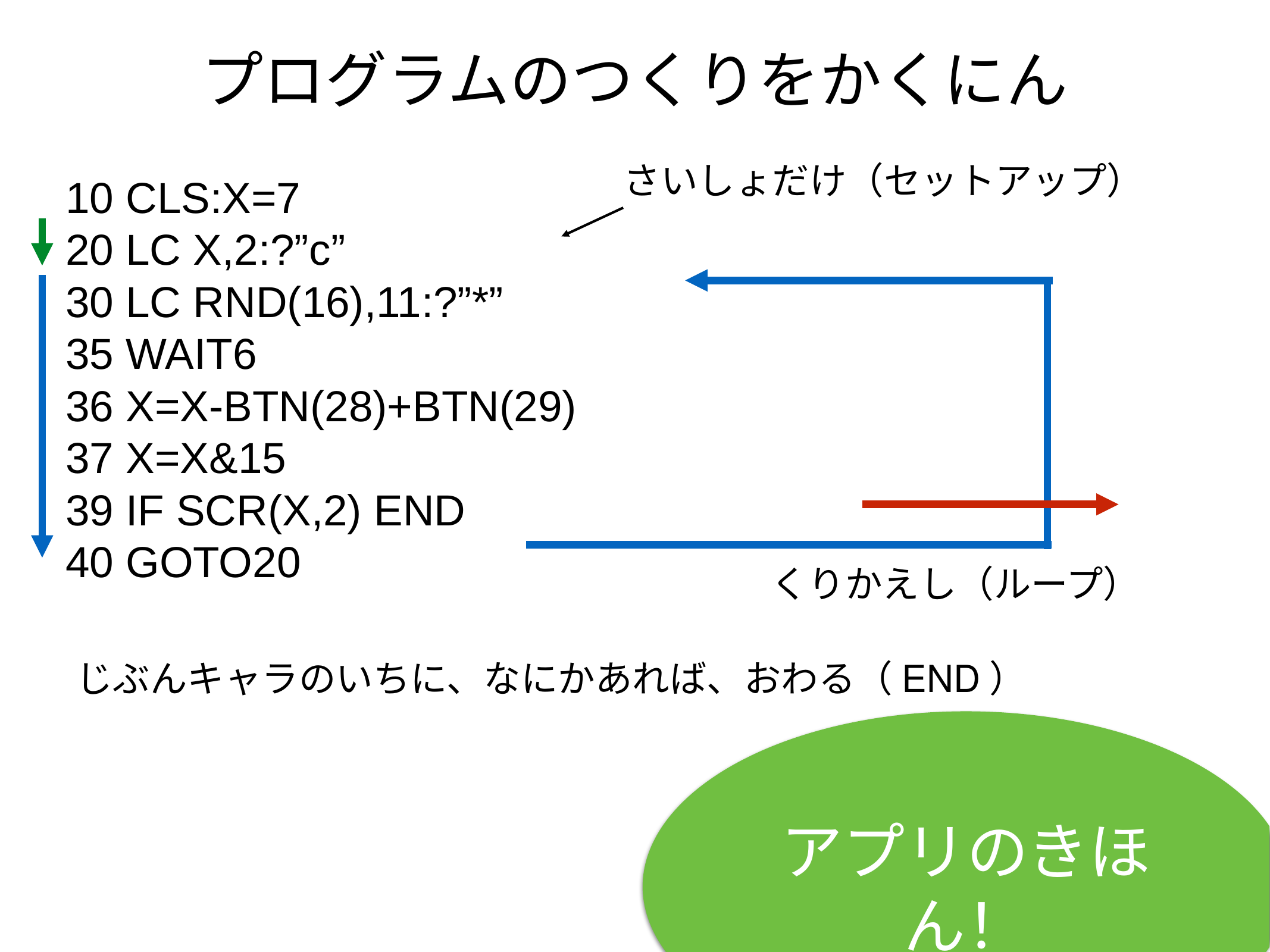

# プログラムのつくりをかくにん
さいしょだけ（セットアップ）

10 CLS:X=7
20 LC X,2:?”c”
30 LC RND(16),11:?”*”
35 WAIT6
36 X=X-BTN(28)+BTN(29)
37 X=X&15
39 IF SCR(X,2) END
40 GOTO20

くりかえし（ループ）
じぶんキャラのいちに、なにかあれば、おわる（END）
アプリのきほん！